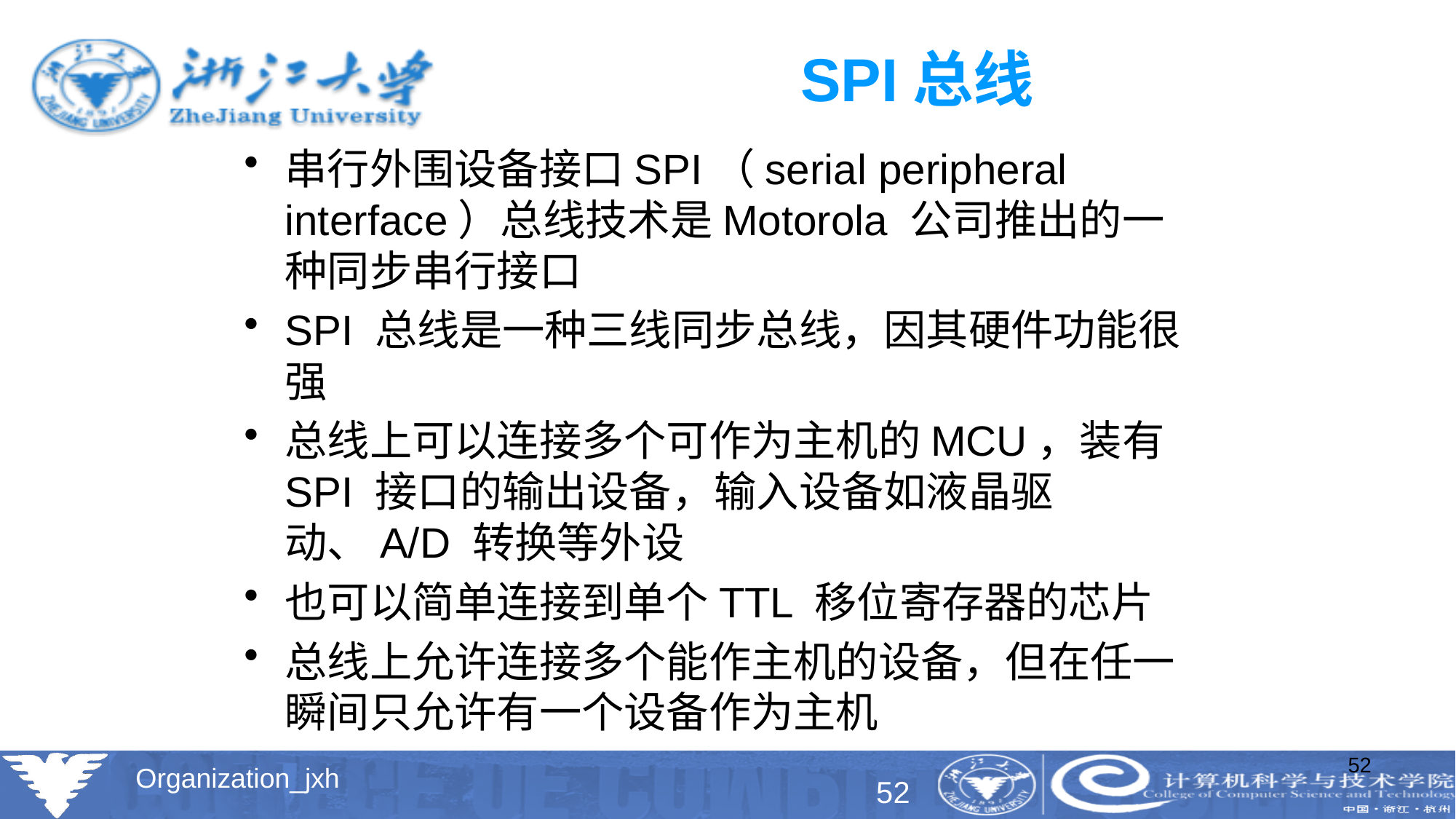

# SPI总线
串行外围设备接口SPI（serial peripheral interface）总线技术是Motorola 公司推出的一种同步串行接口
SPI 总线是一种三线同步总线，因其硬件功能很强
总线上可以连接多个可作为主机的MCU，装有SPI 接口的输出设备，输入设备如液晶驱动、A/D 转换等外设
也可以简单连接到单个TTL 移位寄存器的芯片
总线上允许连接多个能作主机的设备，但在任一瞬间只允许有一个设备作为主机

52